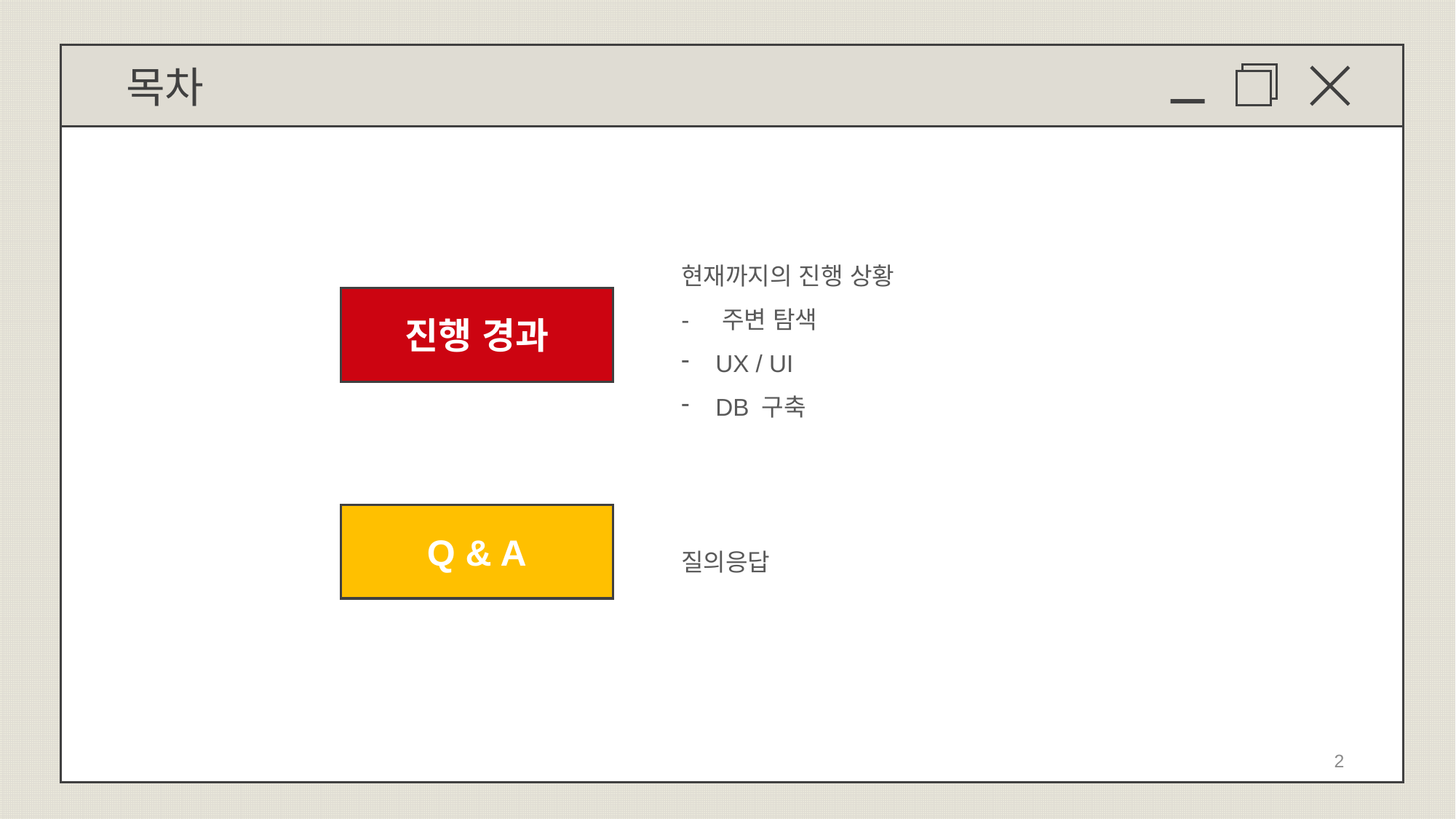

목차

현재까지의 진행 상황
-    주변 탐색
UX / UI
DB 구축
진행 경과
Q & A
질의응답
2